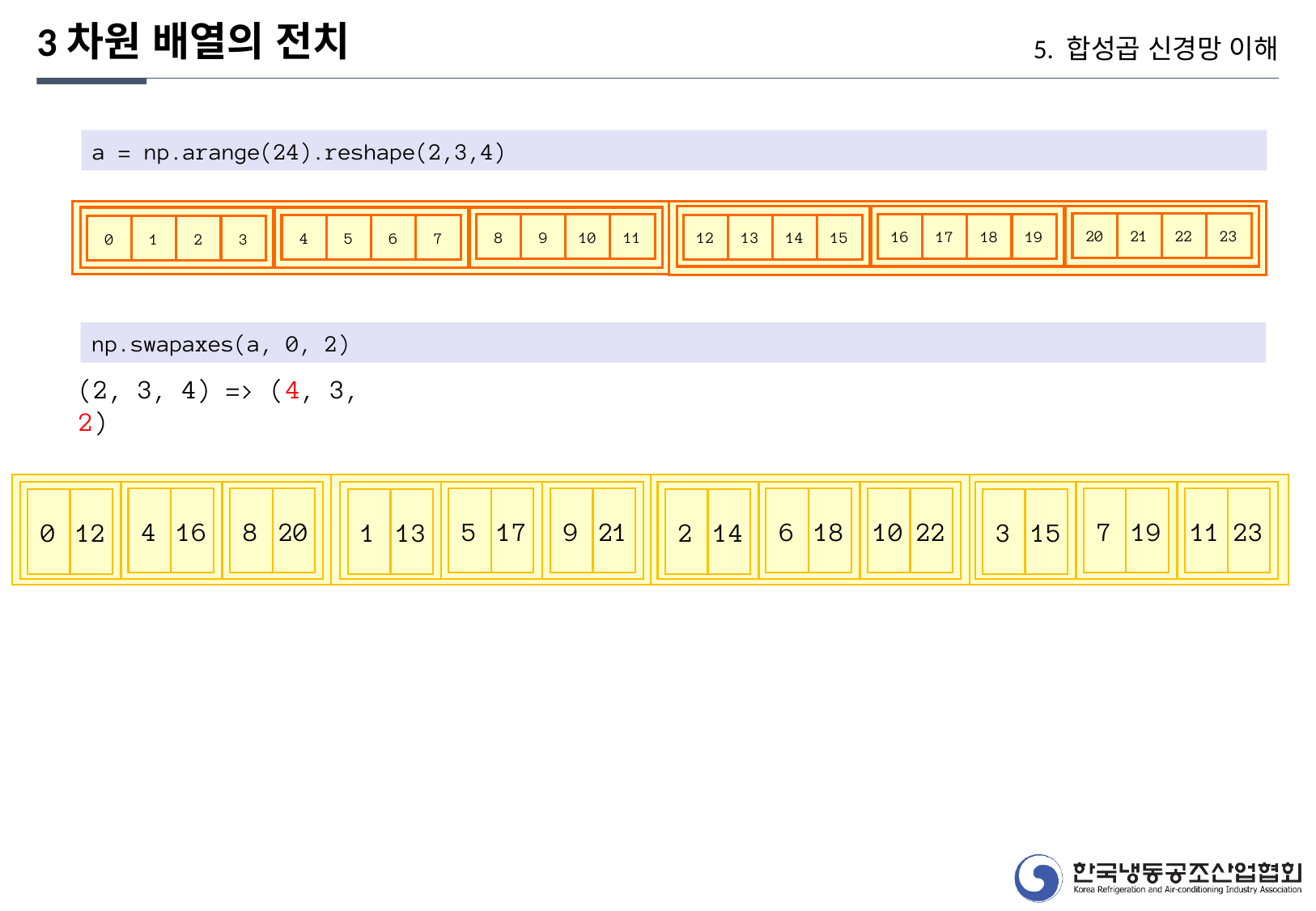

3차원 배열의 전치
5. 합성곱 신경망 이해
a = np.arange(24).reshape(2,3,4)

20
21
22
23
16
17
18
19
8
9
10
11
12
13
14
15
4
5
6
7
0
1
2
3
np.swapaxes(a, 0, 2)
(2, 3, 4) => (4, 3, 2)

7
19
11
23
6
18
10
22
5
17
9
21
4
16
8
20
3
15
2
14
1
13
0
12